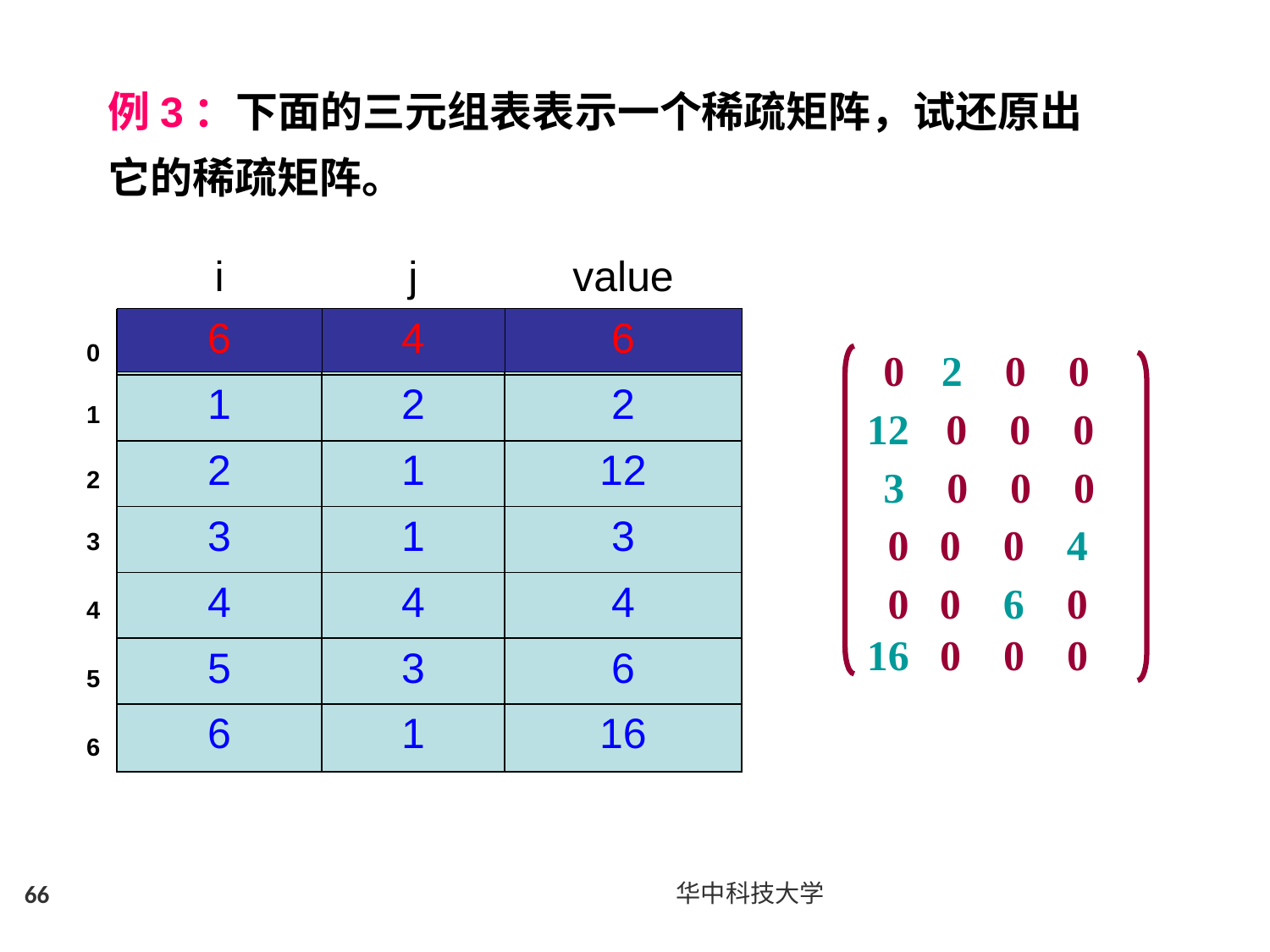

例3：下面的三元组表表示一个稀疏矩阵，试还原出它的稀疏矩阵。
| i | j | value |
| --- | --- | --- |
| 6 | 4 | 6 |
| --- | --- | --- |
| 6 | 4 | 6 |
| --- | --- | --- |
| 1 | 2 | 2 |
| 2 | 1 | 12 |
| 3 | 1 | 3 |
| 4 | 4 | 4 |
| 5 | 3 | 6 |
| 6 | 1 | 16 |
| 0 |
| --- |
| 1 |
| 2 |
| 3 |
| 4 |
| 5 |
| 6 |

  0      2    0    0
12      0    0    0
  3    0    0    0
  0     0    0    4
  0     0    6    0
16     0    0    0

  0      0    0    0
  0      0    0    0
  0    0    0    0
  0     0    0    0
  0     0    0    0
  0     0    0    0
66
华中科技大学